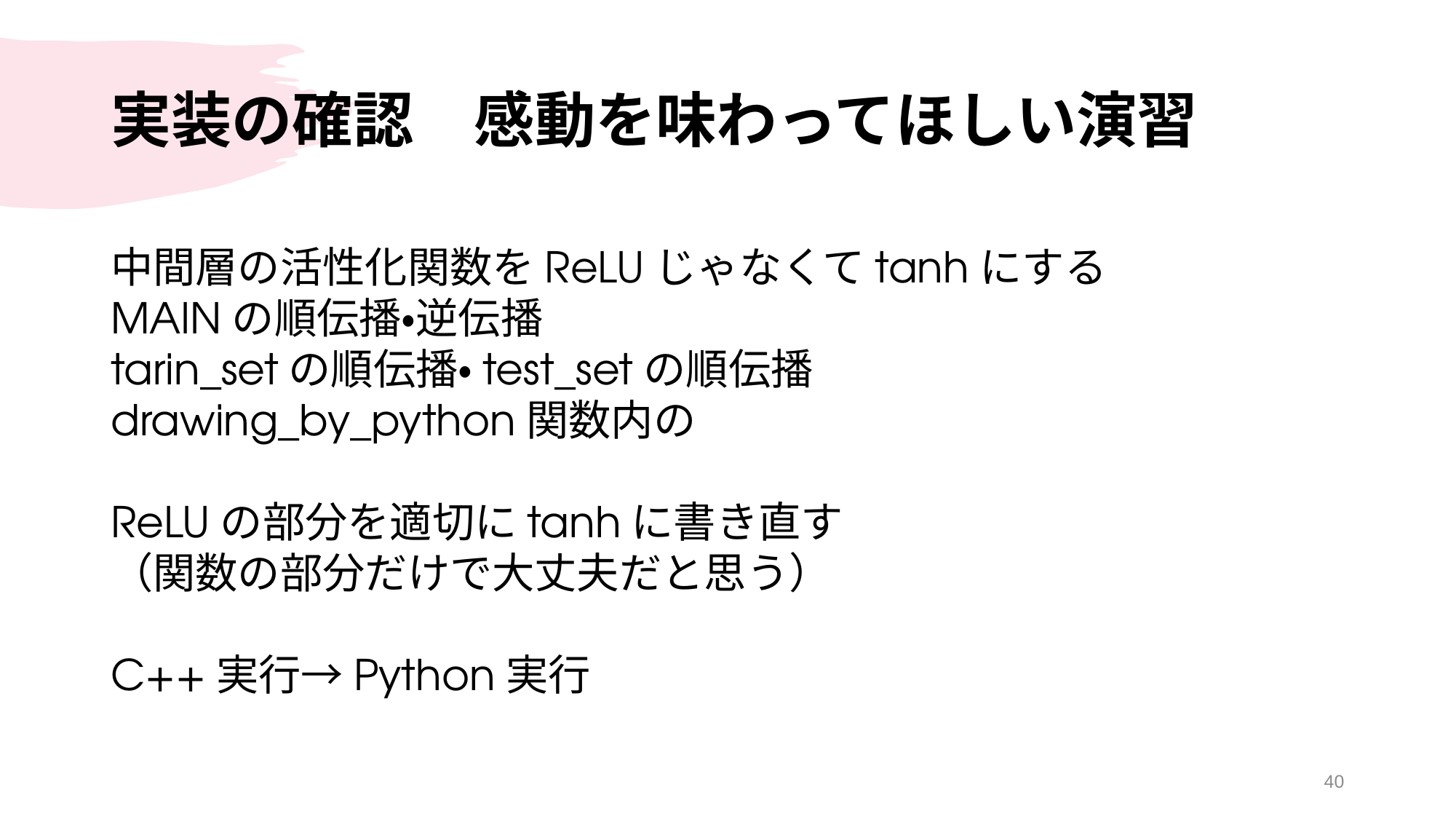

# 実装の確認　感動を味わってほしい演習
中間層の活性化関数をReLUじゃなくてtanhにする
MAINの順伝播・逆伝播
tarin_setの順伝播・test_setの順伝播
drawing_by_python関数内の

ReLUの部分を適切にtanhに書き直す
（関数の部分だけで大丈夫だと思う）

C++実行→Python実行
40